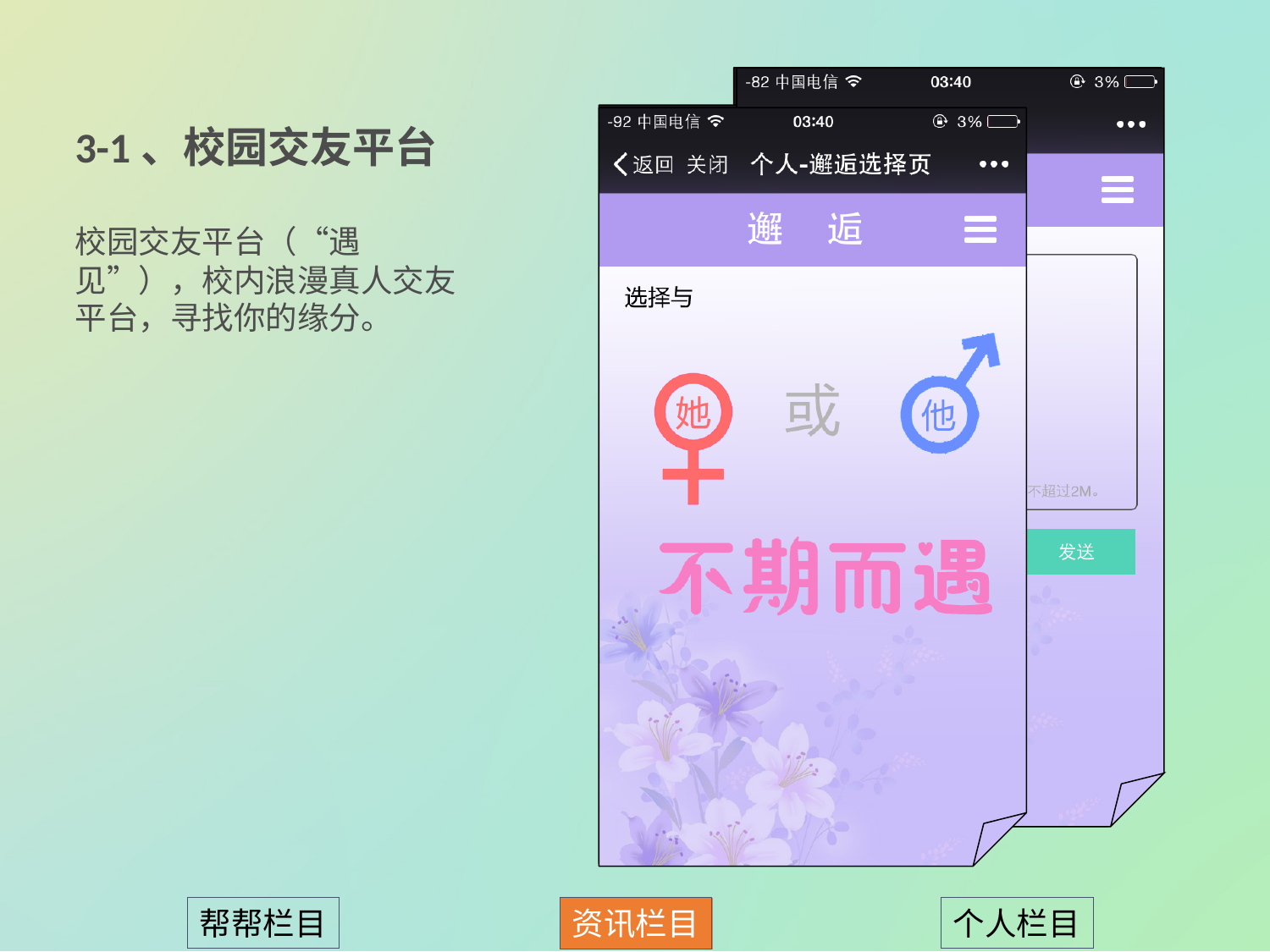

3-1、校园交友平台

校园交友平台（“遇见”），校内浪漫真人交友平台，寻找你的缘分。
帮帮栏目
个人栏目
资讯栏目
帮帮栏目